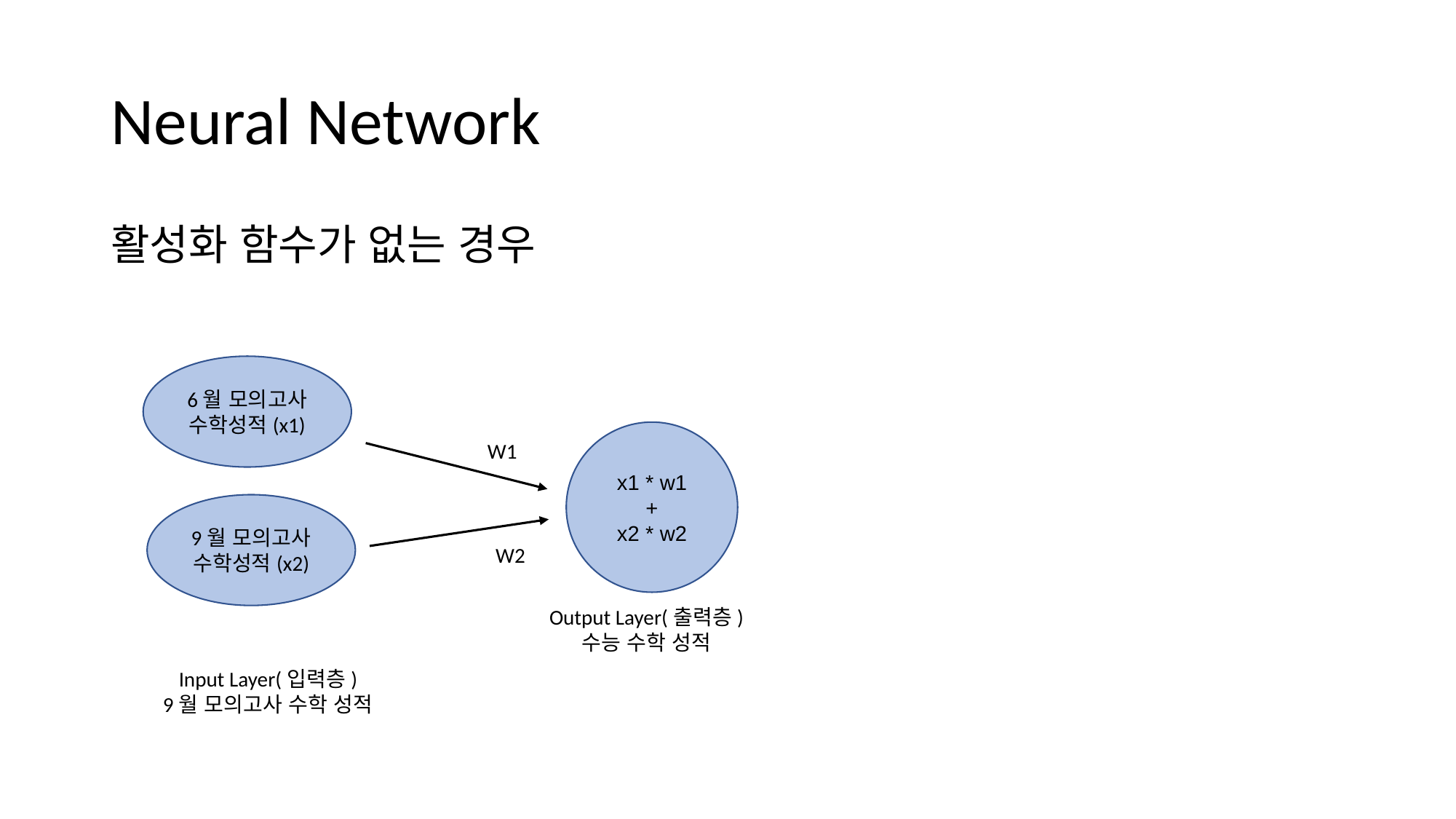

# Neural Network
활성화 함수가 없는 경우
6월 모의고사 수학성적(x1)
x1 * w1
+
x2 * w2
W1
9월 모의고사 수학성적(x2)
W2
Output Layer(출력층)
수능 수학 성적
Input Layer(입력층)
9월 모의고사 수학 성적